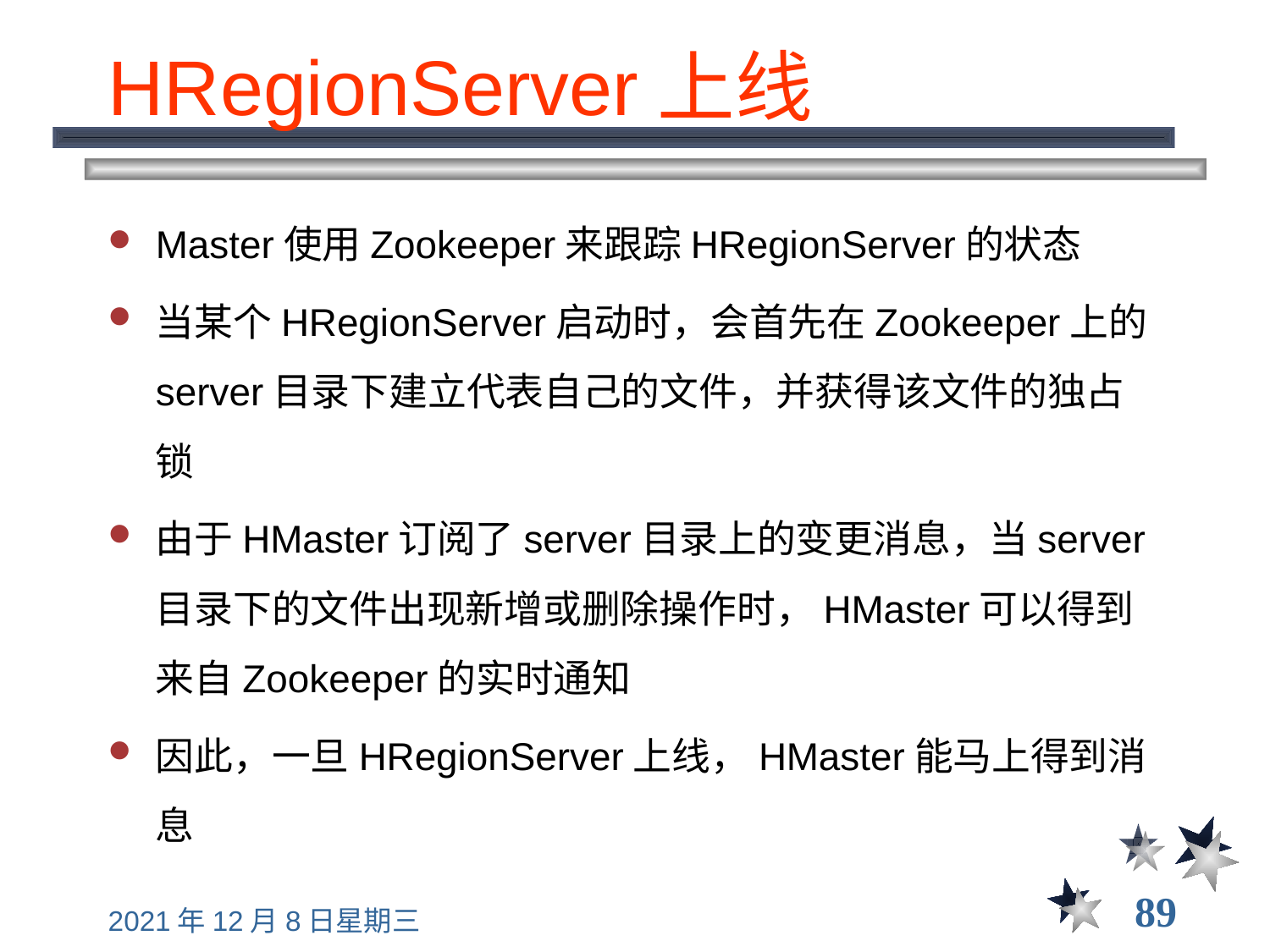

# HRegionServer上线
Master使用Zookeeper来跟踪HRegionServer的状态
当某个HRegionServer启动时，会首先在Zookeeper上的server目录下建立代表自己的文件，并获得该文件的独占锁
由于HMaster订阅了server目录上的变更消息，当server目录下的文件出现新增或删除操作时，HMaster可以得到来自Zookeeper的实时通知
因此，一旦HRegionServer上线，HMaster能马上得到消息

89
2021年12月8日星期三
大数据管理----前言